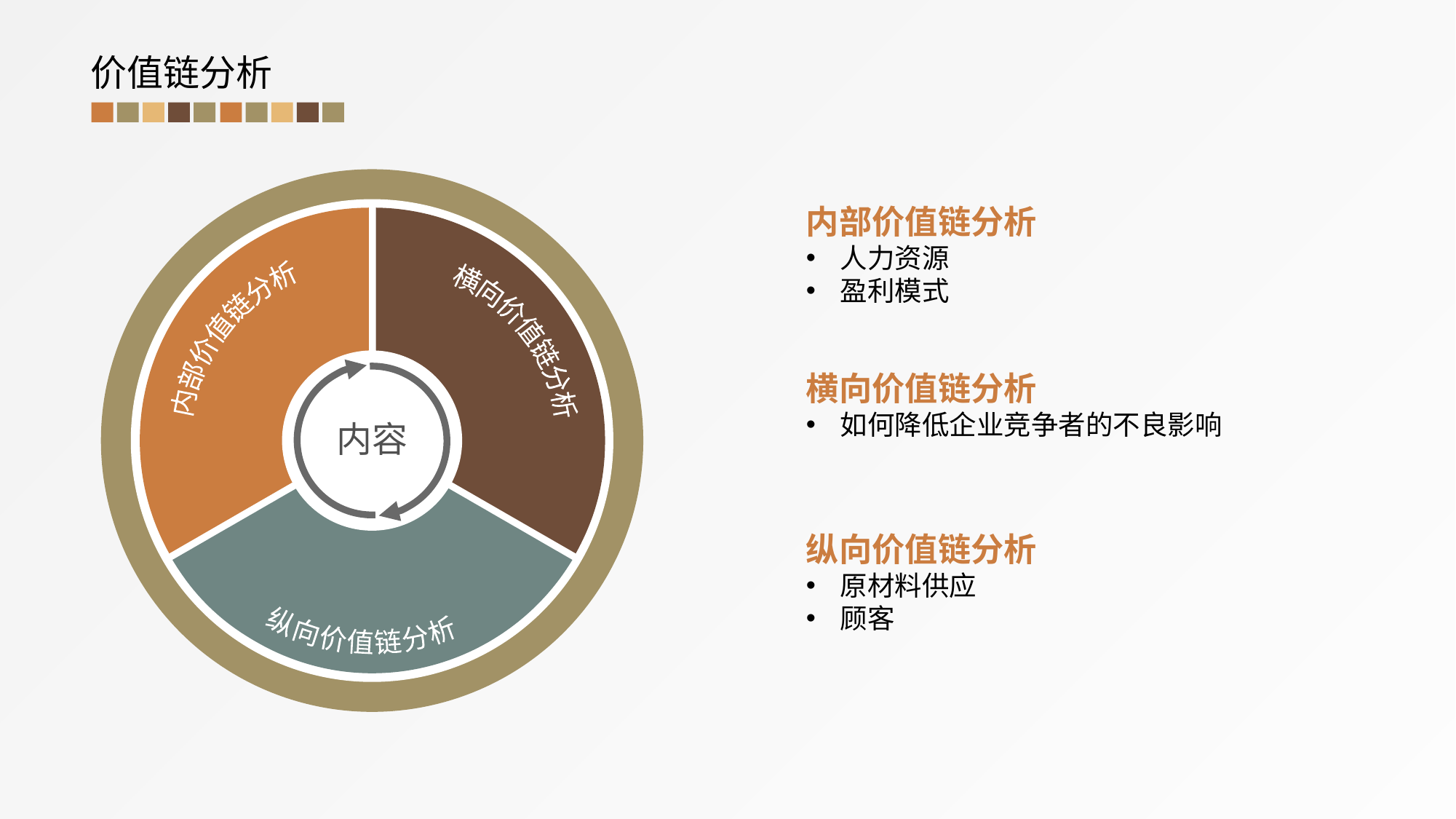

价值链分析

内部价值链分析
人力资源
盈利模式

内部价值链分析
横向价值链分析
内容

横向价值链分析
如何降低企业竞争者的不良影响

纵向价值链分析
纵向价值链分析
原材料供应
顾客